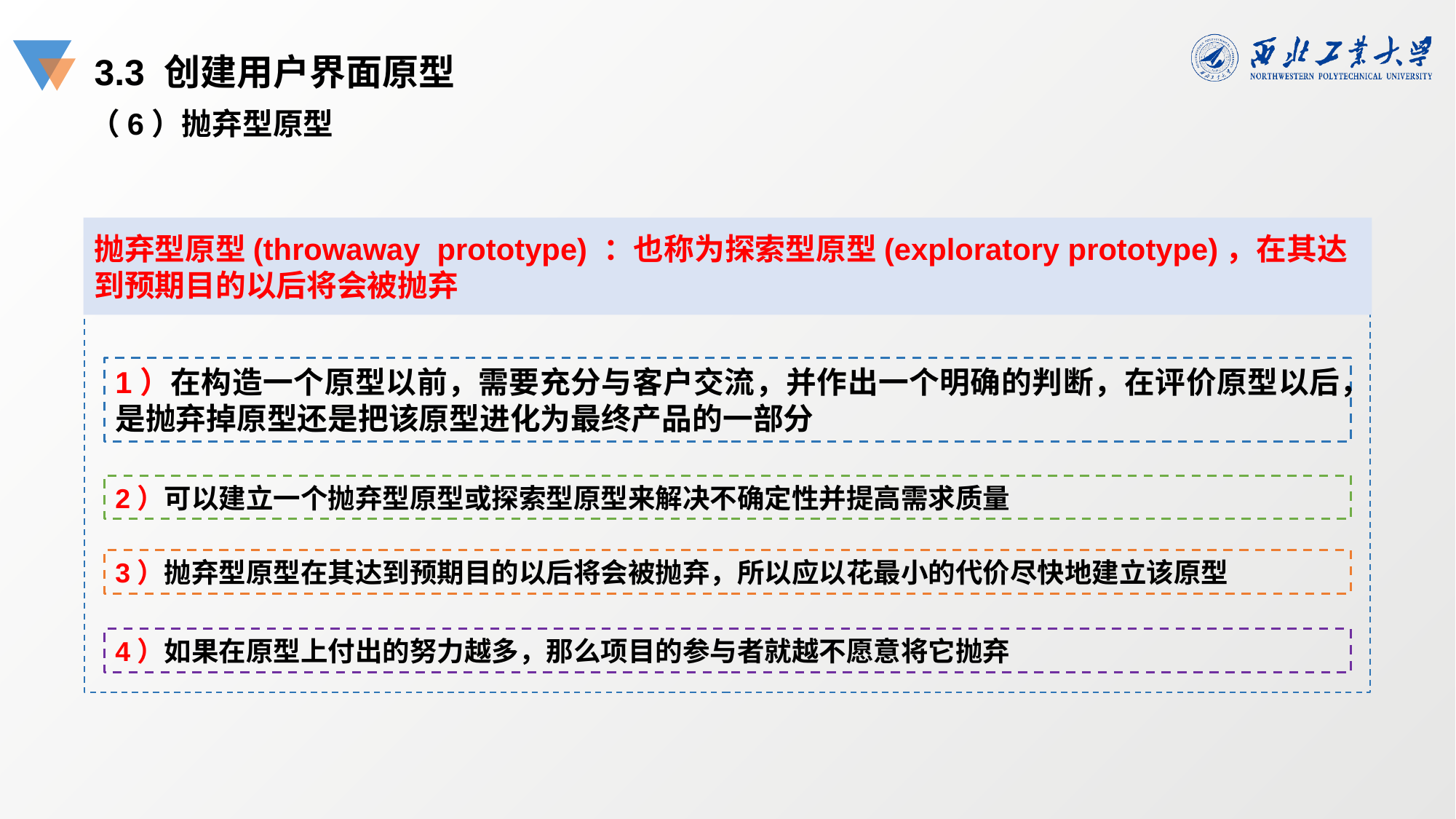

3.3 创建用户界面原型
（6）抛弃型原型
抛弃型原型(throwaway  prototype) ：也称为探索型原型(exploratory prototype)，在其达到预期目的以后将会被抛弃

1）在构造一个原型以前，需要充分与客户交流，并作出一个明确的判断，在评价原型以后，是抛弃掉原型还是把该原型进化为最终产品的一部分
2）可以建立一个抛弃型原型或探索型原型来解决不确定性并提高需求质量
3）抛弃型原型在其达到预期目的以后将会被抛弃，所以应以花最小的代价尽快地建立该原型
4）如果在原型上付出的努力越多，那么项目的参与者就越不愿意将它抛弃
21